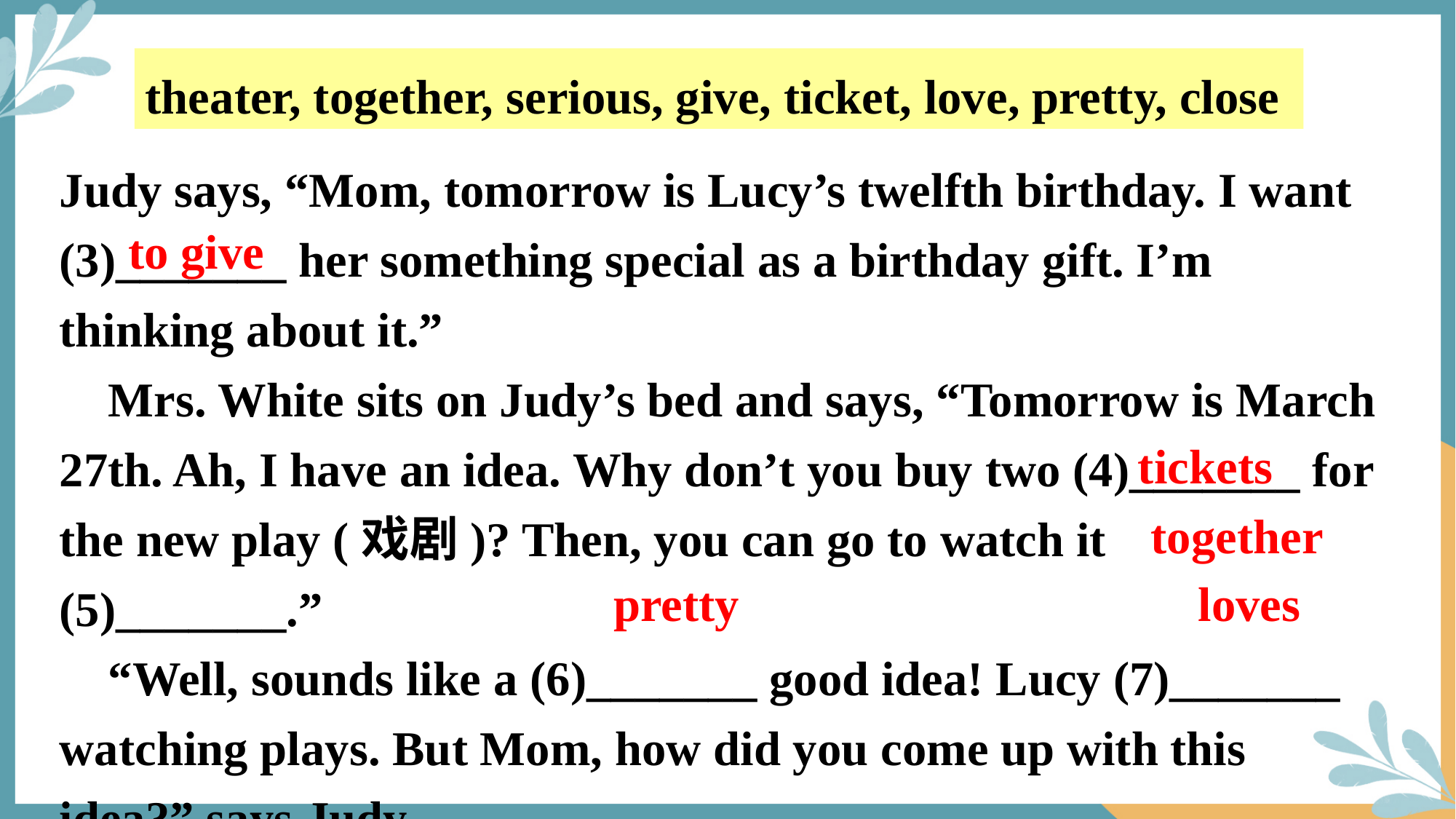

theater, together, serious, give, ticket, love, pretty, close
Judy says, “Mom, tomorrow is Lucy’s twelfth birthday. I want (3)_______ her something special as a birthday gift. I’m thinking about it.”
    Mrs. White sits on Judy’s bed and says, “Tomorrow is March 27th. Ah, I have an idea. Why don’t you buy two (4)_______ for the new play (戏剧)? Then, you can go to watch it (5)_______.”
    “Well, sounds like a (6)_______ good idea! Lucy (7)_______ watching plays. But Mom, how did you come up with this idea?” says Judy.
to give
tickets
together
pretty
loves